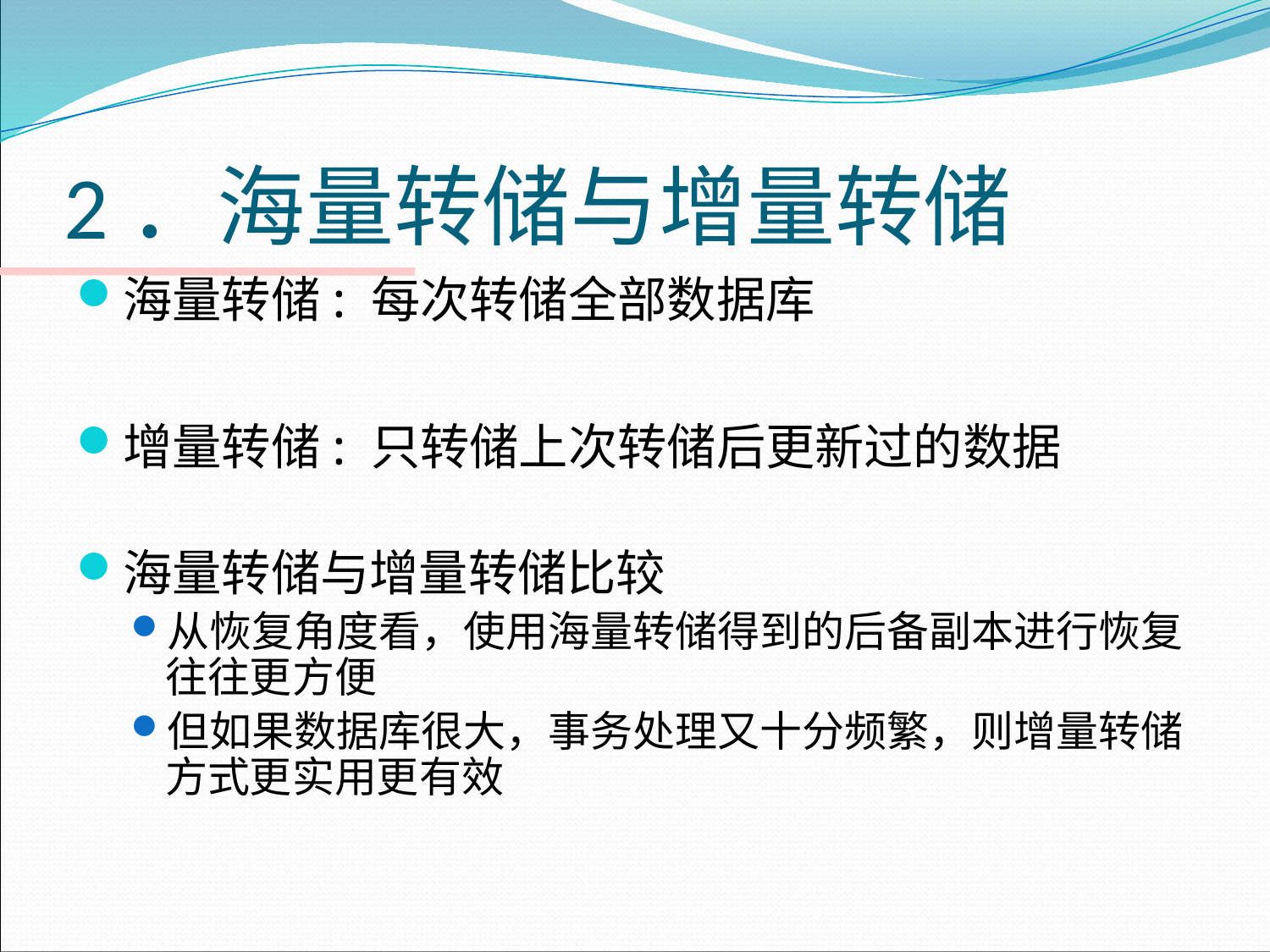

# 2．海量转储与增量转储
海量转储: 每次转储全部数据库

增量转储: 只转储上次转储后更新过的数据

海量转储与增量转储比较
从恢复角度看，使用海量转储得到的后备副本进行恢复往往更方便
但如果数据库很大，事务处理又十分频繁，则增量转储方式更实用更有效

934